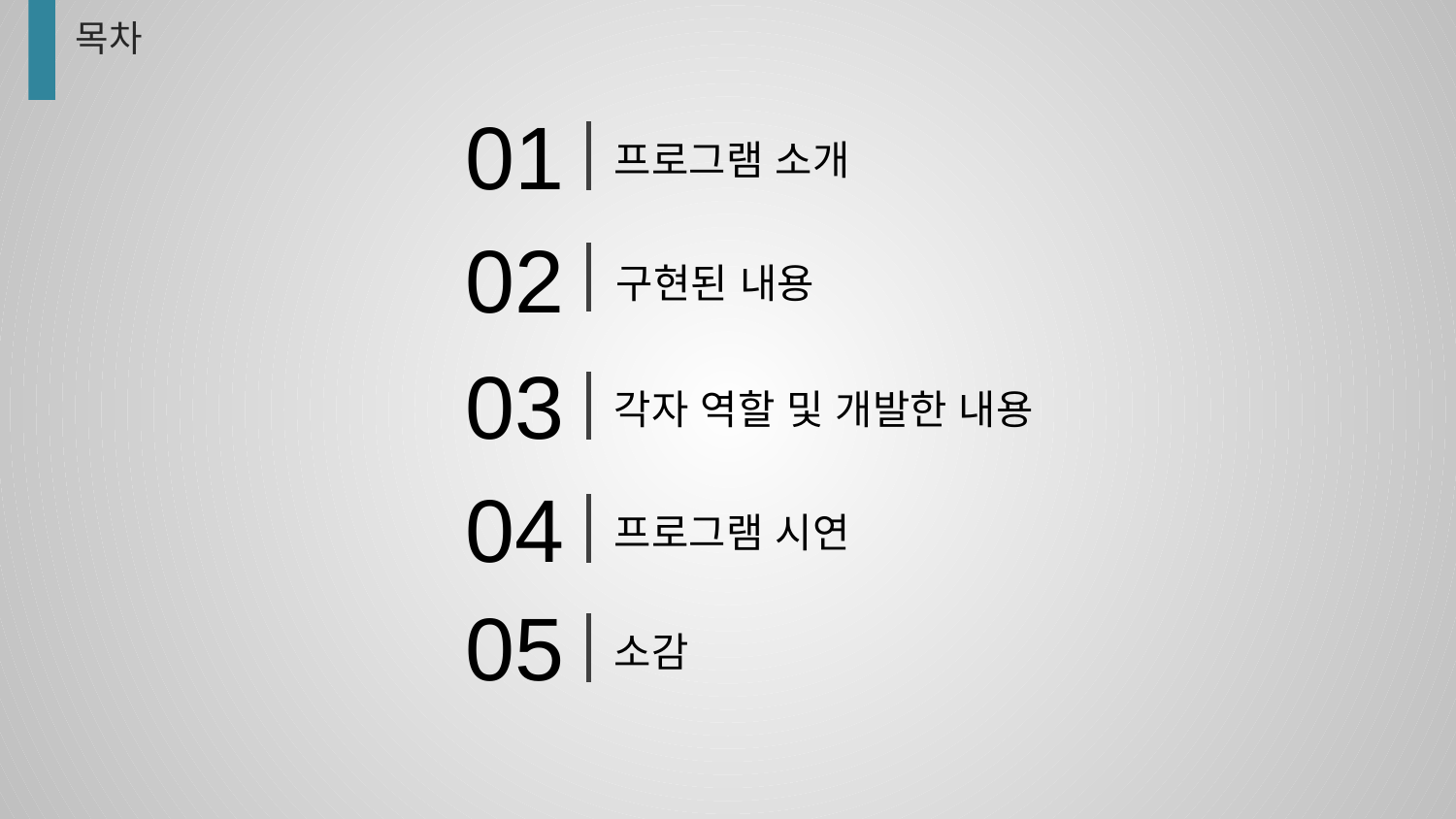

목차
01
프로그램 소개
02
구현된 내용
03
각자 역할 및 개발한 내용
04
프로그램 시연
05
소감